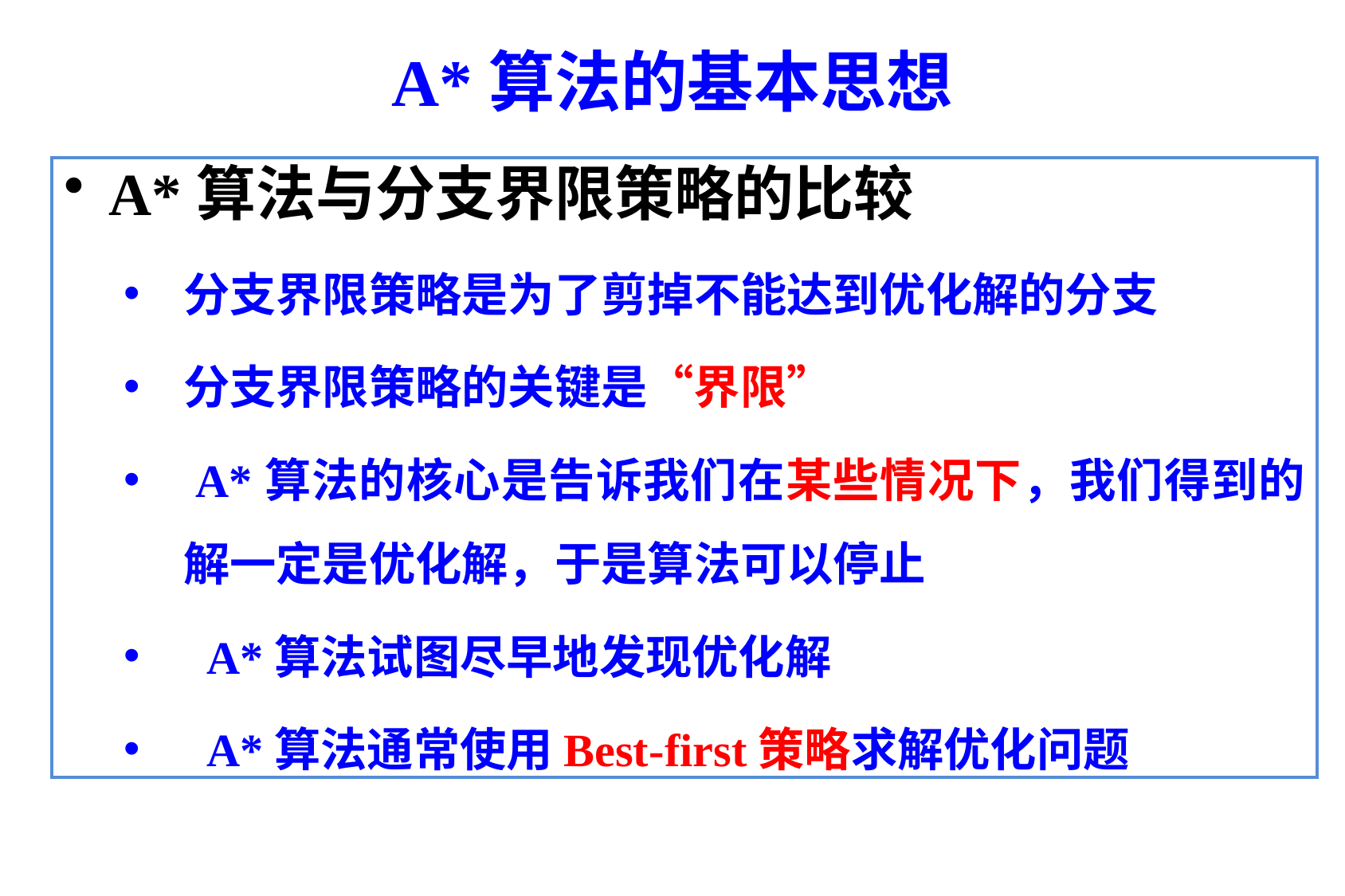

A*算法的基本思想
A*算法与分支界限策略的比较
分支界限策略是为了剪掉不能达到优化解的分支
分支界限策略的关键是“界限”
 A*算法的核心是告诉我们在某些情况下，我们得到的解一定是优化解，于是算法可以停止
  A*算法试图尽早地发现优化解
  A*算法通常使用Best-first策略求解优化问题